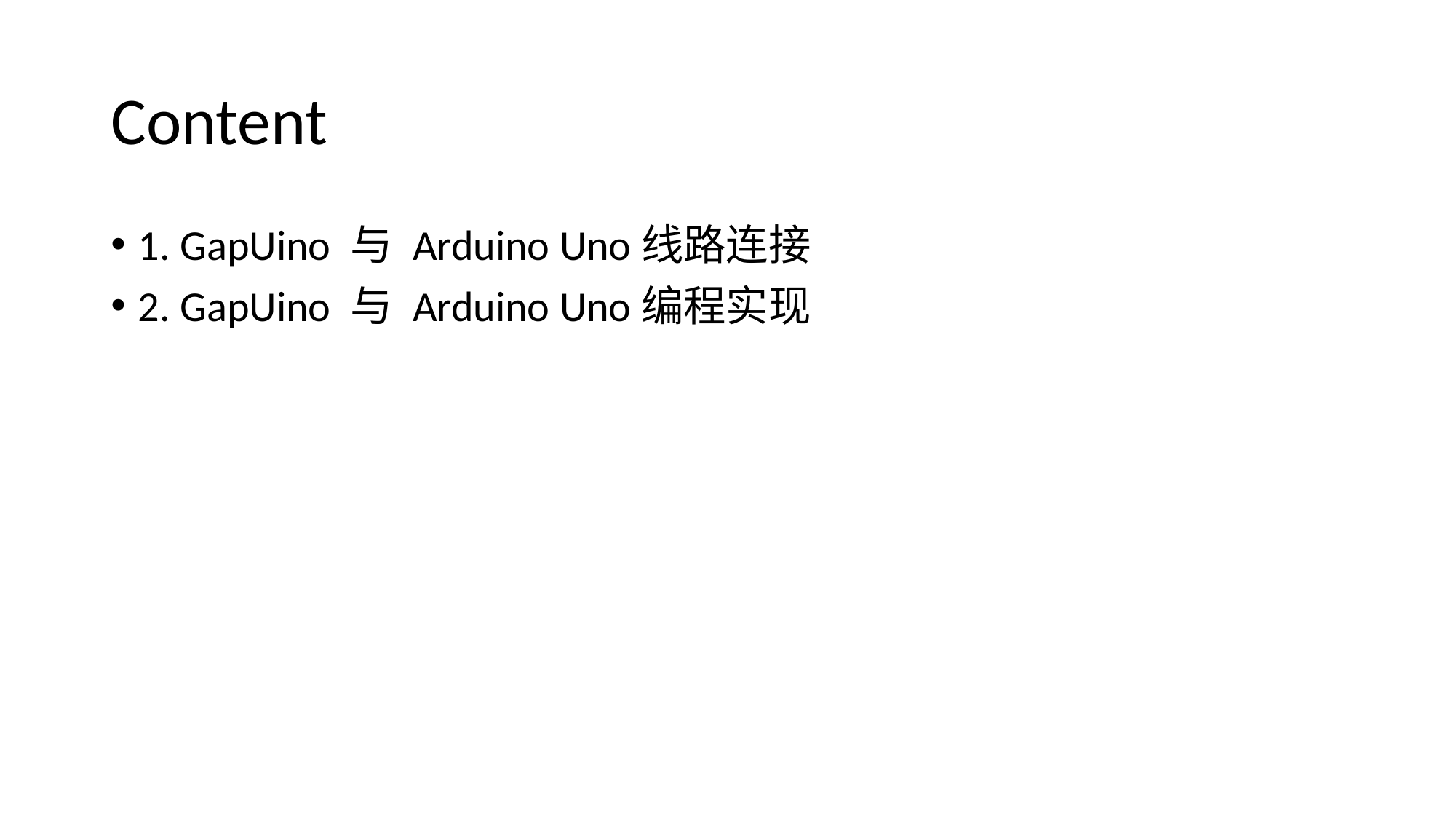

# Content
1. GapUino 与 Arduino Uno线路连接
2. GapUino 与 Arduino Uno编程实现